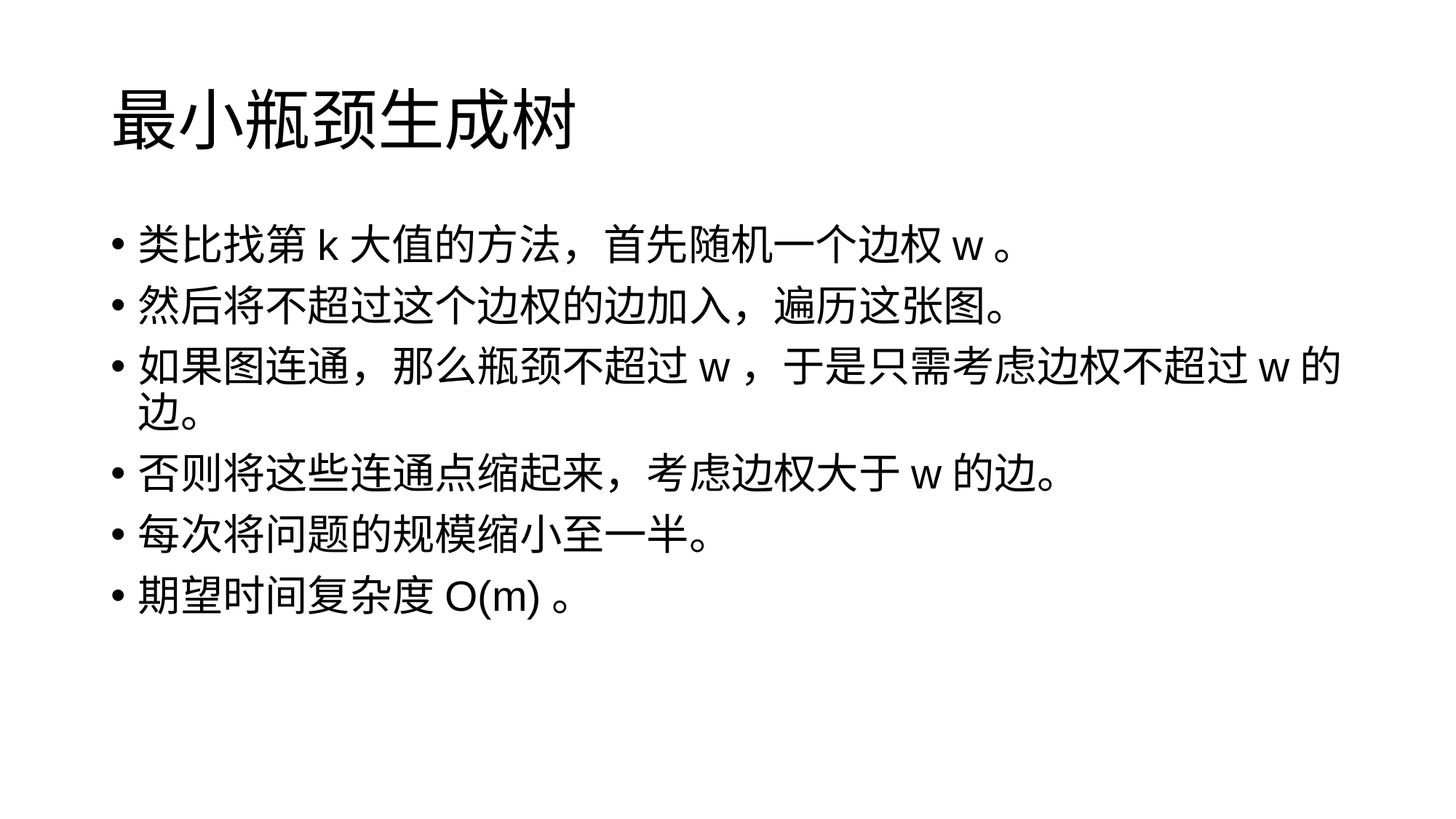

# 最小瓶颈生成树
类比找第k大值的方法，首先随机一个边权w。
然后将不超过这个边权的边加入，遍历这张图。
如果图连通，那么瓶颈不超过w，于是只需考虑边权不超过w的边。
否则将这些连通点缩起来，考虑边权大于w的边。
每次将问题的规模缩小至一半。
期望时间复杂度O(m)。